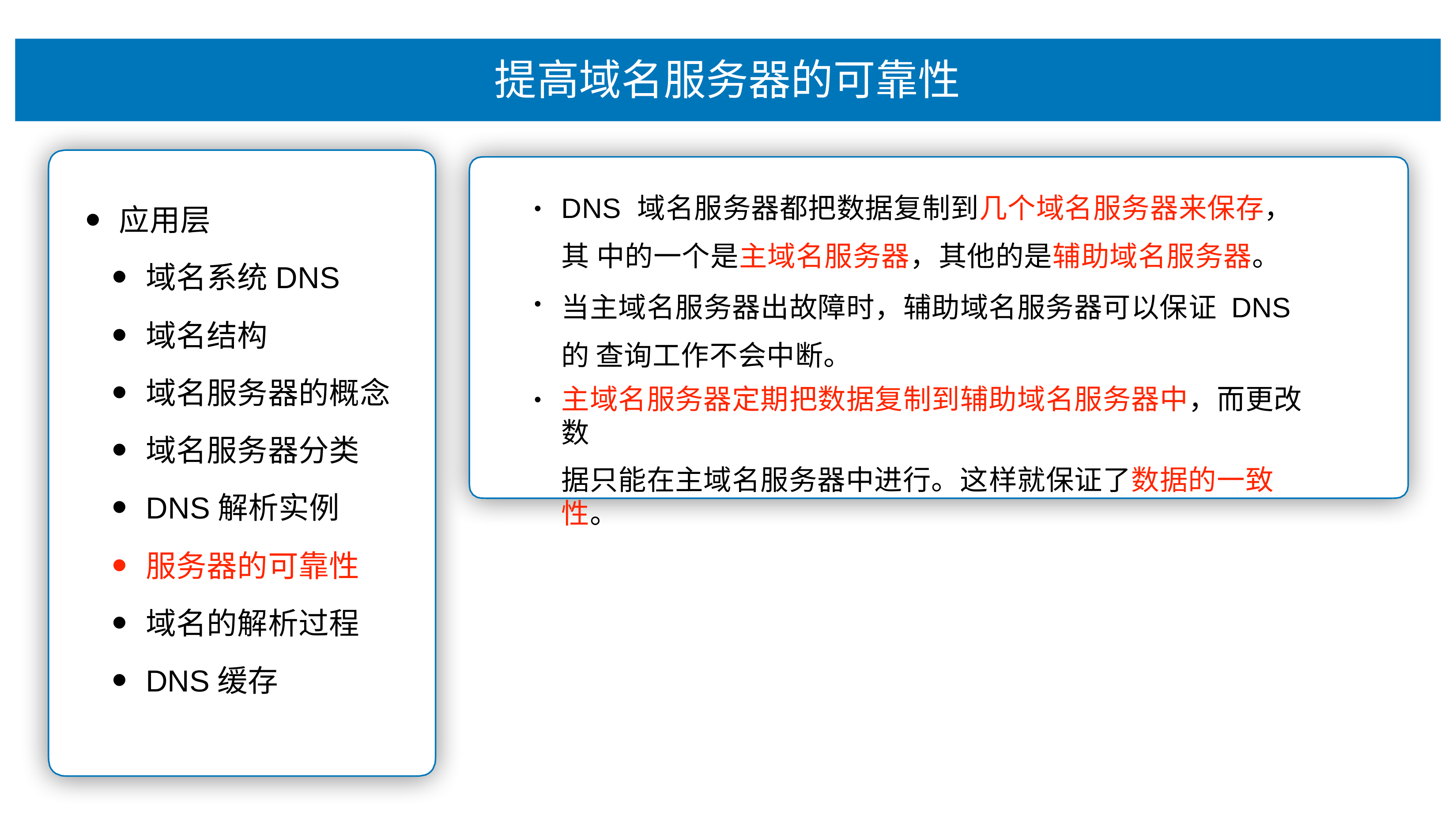

# 提⾼域名服务器的可靠性

DNS 域名服务器都把数据复制到⼏个域名服务器来保存，其 中的⼀个是主域名服务器，其他的是辅助域名服务器。
当主域名服务器出故障时，辅助域名服务器可以保证 DNS 的 查询⼯作不会中断。
主域名服务器定期把数据复制到辅助域名服务器中，⽽更改数
据只能在主域名服务器中进⾏。这样就保证了数据的⼀致性。
•
应⽤层
域名系统DNS
域名结构
域名服务器的概念
域名服务器分类
DNS解析实例
服务器的可靠性
域名的解析过程
DNS缓存
•
•